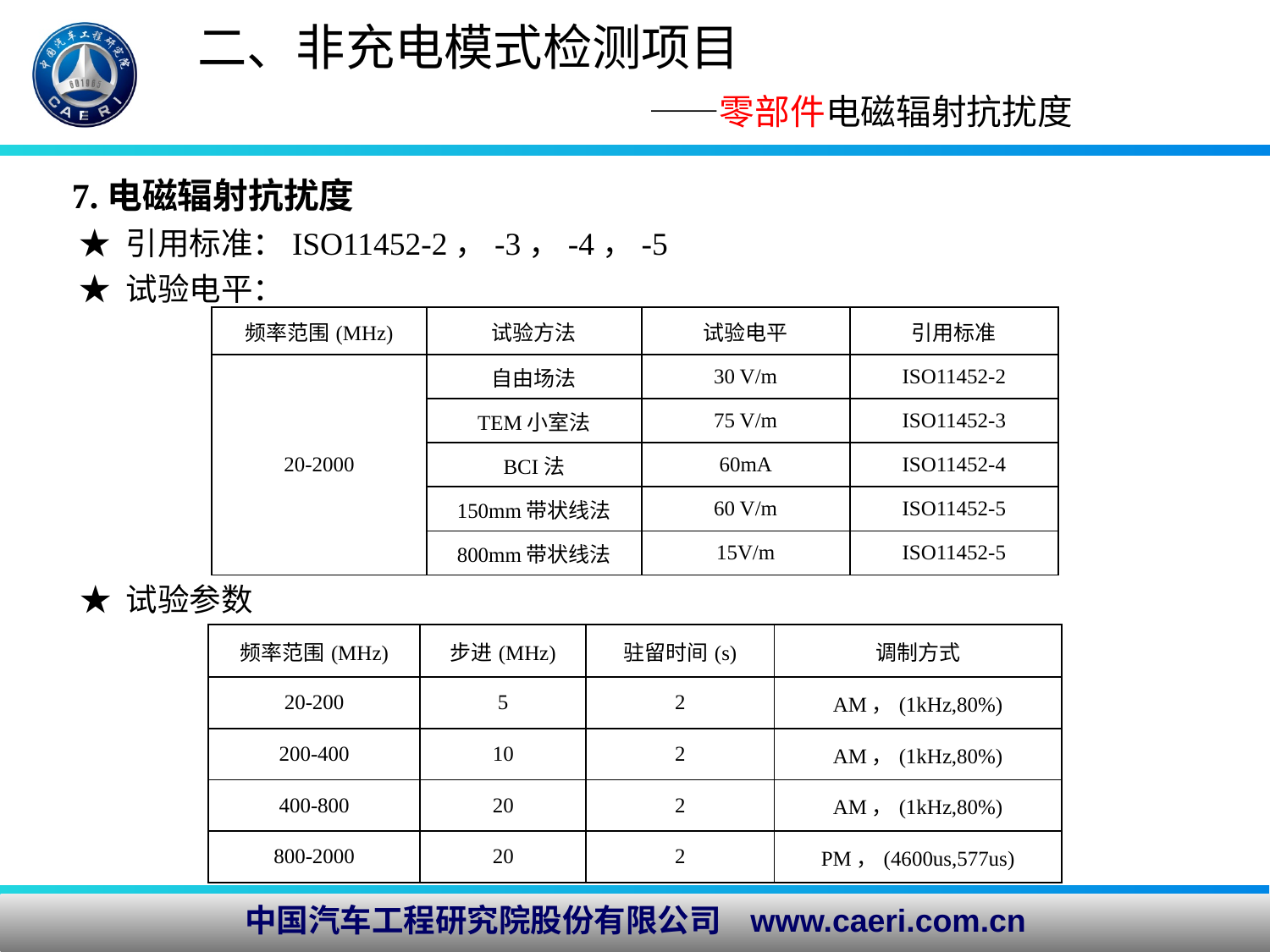

# 二、非充电模式检测项目 ——零部件电磁辐射抗扰度
7.电磁辐射抗扰度
 ★ 引用标准：ISO11452-2，-3，-4，-5
 ★ 试验电平：
| 频率范围(MHz) | 试验方法 | 试验电平 | 引用标准 |
| --- | --- | --- | --- |
| 20-2000 | 自由场法 | 30 V/m | ISO11452-2 |
|  | TEM小室法 | 75 V/m | ISO11452-3 |
|  | BCI法 | 60mA | ISO11452-4 |
|  | 150mm带状线法 | 60 V/m | ISO11452-5 |
|  | 800mm带状线法 | 15V/m | ISO11452-5 |
★ 试验参数
| 频率范围(MHz) | 步进(MHz) | 驻留时间(s) | 调制方式 |
| --- | --- | --- | --- |
| 20-200 | 5 | 2 | AM，(1kHz,80%) |
| 200-400 | 10 | 2 | AM，(1kHz,80%) |
| 400-800 | 20 | 2 | AM，(1kHz,80%) |
| 800-2000 | 20 | 2 | PM，(4600us,577us) |